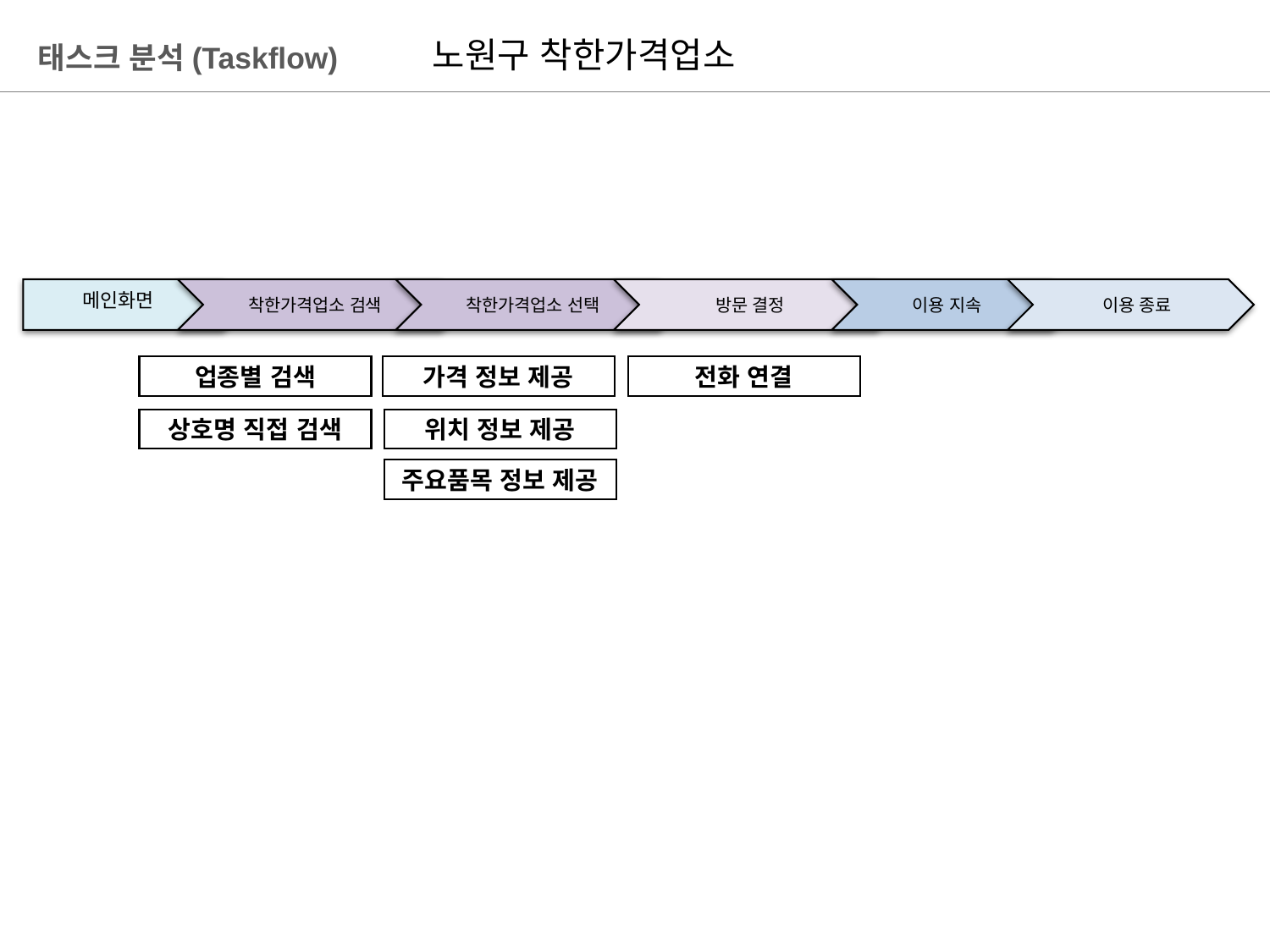

노원구 착한가격업소
태스크 분석(Taskflow)

메인화면

착한가격업소 검색

착한가격업소 선택

방문 결정

이용 지속

이용 종료
가격 정보 제공
전화 연결
업종별 검색
위치 정보 제공
상호명 직접 검색
주요품목 정보 제공

38